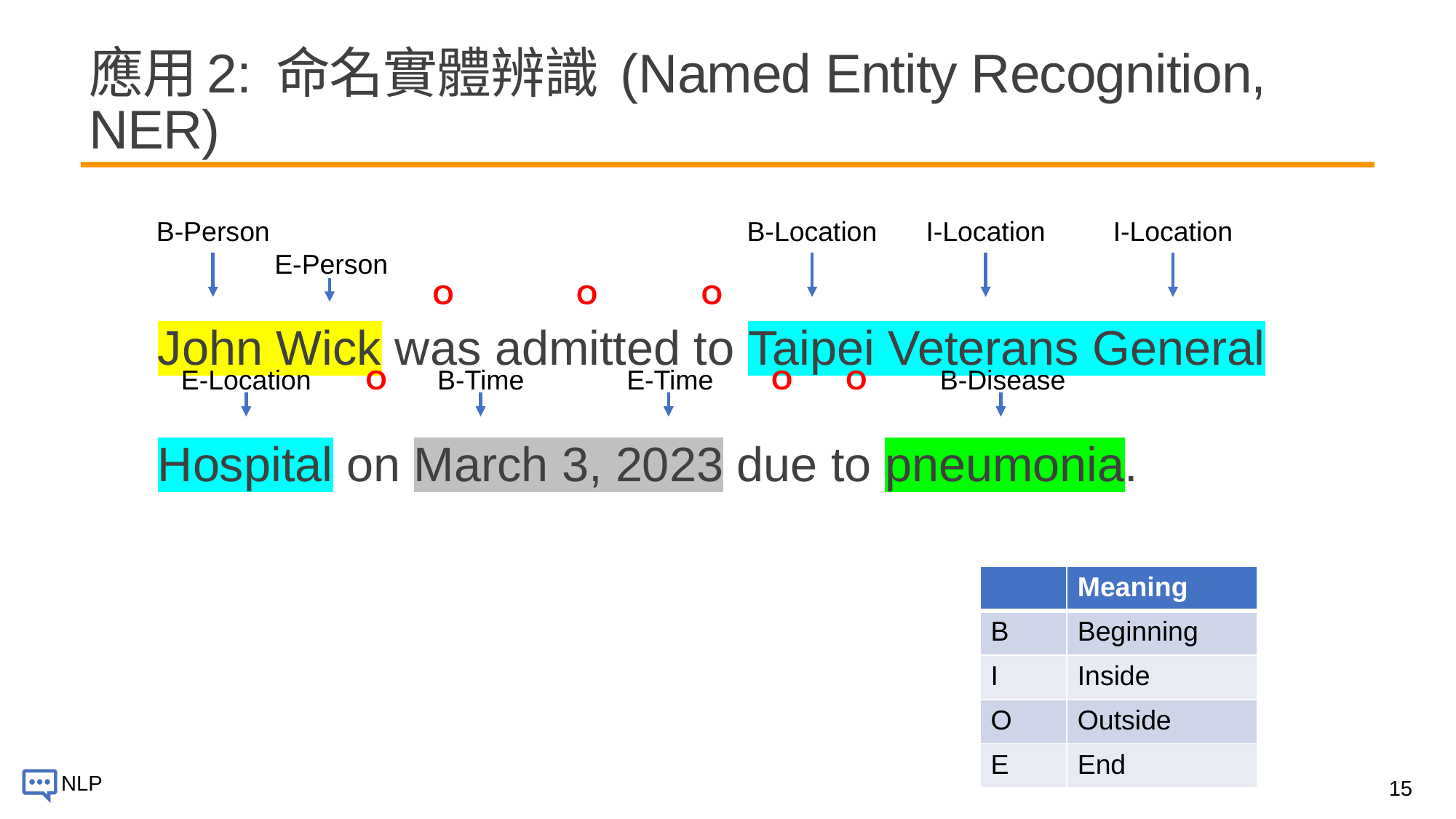

# 應用2: 命名實體辨識 (Named Entity Recognition, NER)
B-Person
B-Location
I-Location
I-Location
E-Person
John Wick was admitted to Taipei Veterans General Hospital on March 3, 2023 due to pneumonia.
O
O
O
E-Location
O
B-Time
E-Time
O
O
B-Disease
|  | Meaning |
| --- | --- |
| B | Beginning |
| I | Inside |
| O | Outside |
| E | End |
15